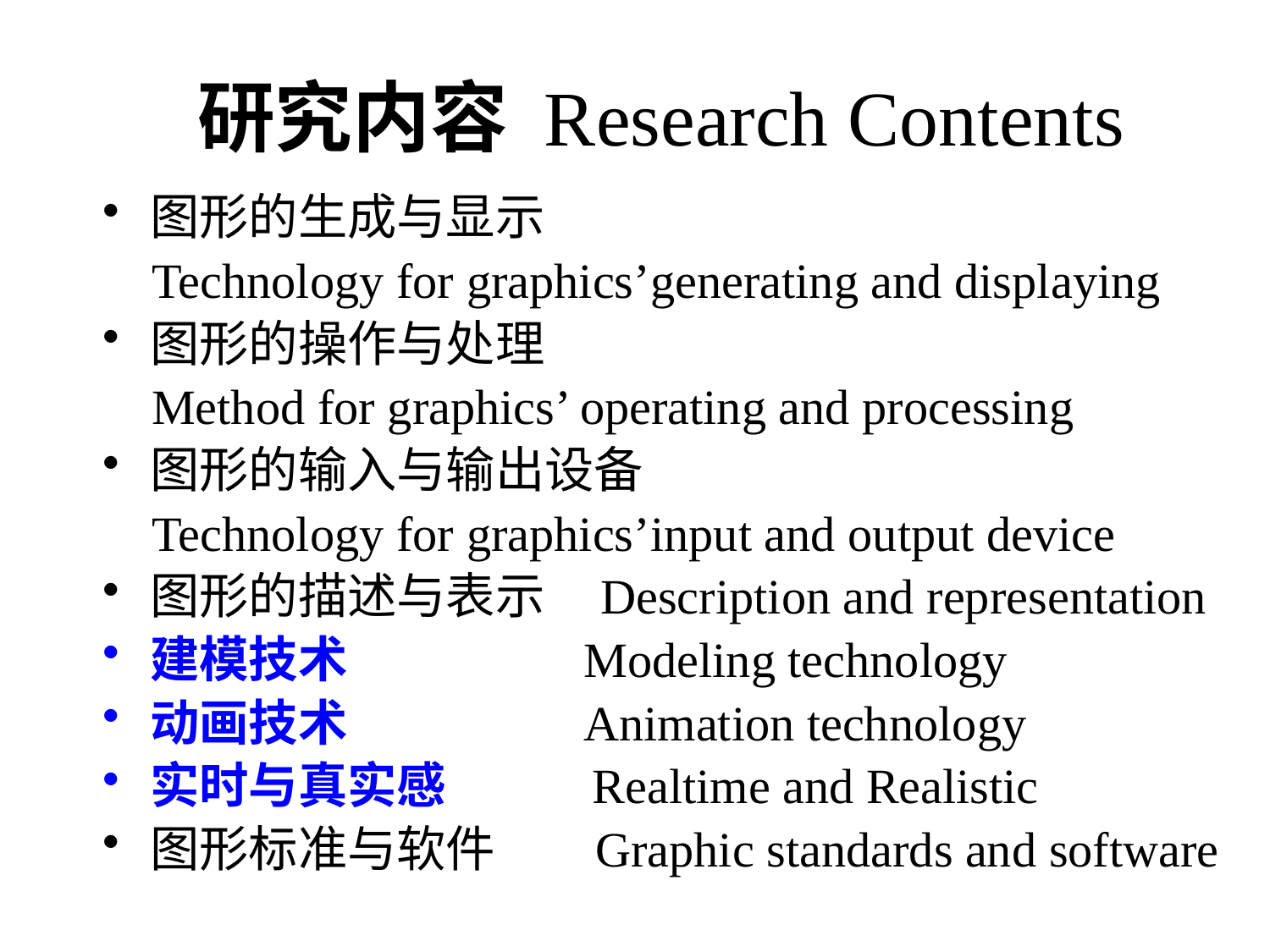

# 研究内容 Research Contents
图形的生成与显示
    Technology for graphics’generating and displaying
图形的操作与处理
    Method for graphics’ operating and processing
图形的输入与输出设备
    Technology for graphics’input and output device
图形的描述与表示    Description and representation
建模技术                    Modeling technology
动画技术                    Animation technology
实时与真实感            Realtime and Realistic
图形标准与软件        Graphic standards and software